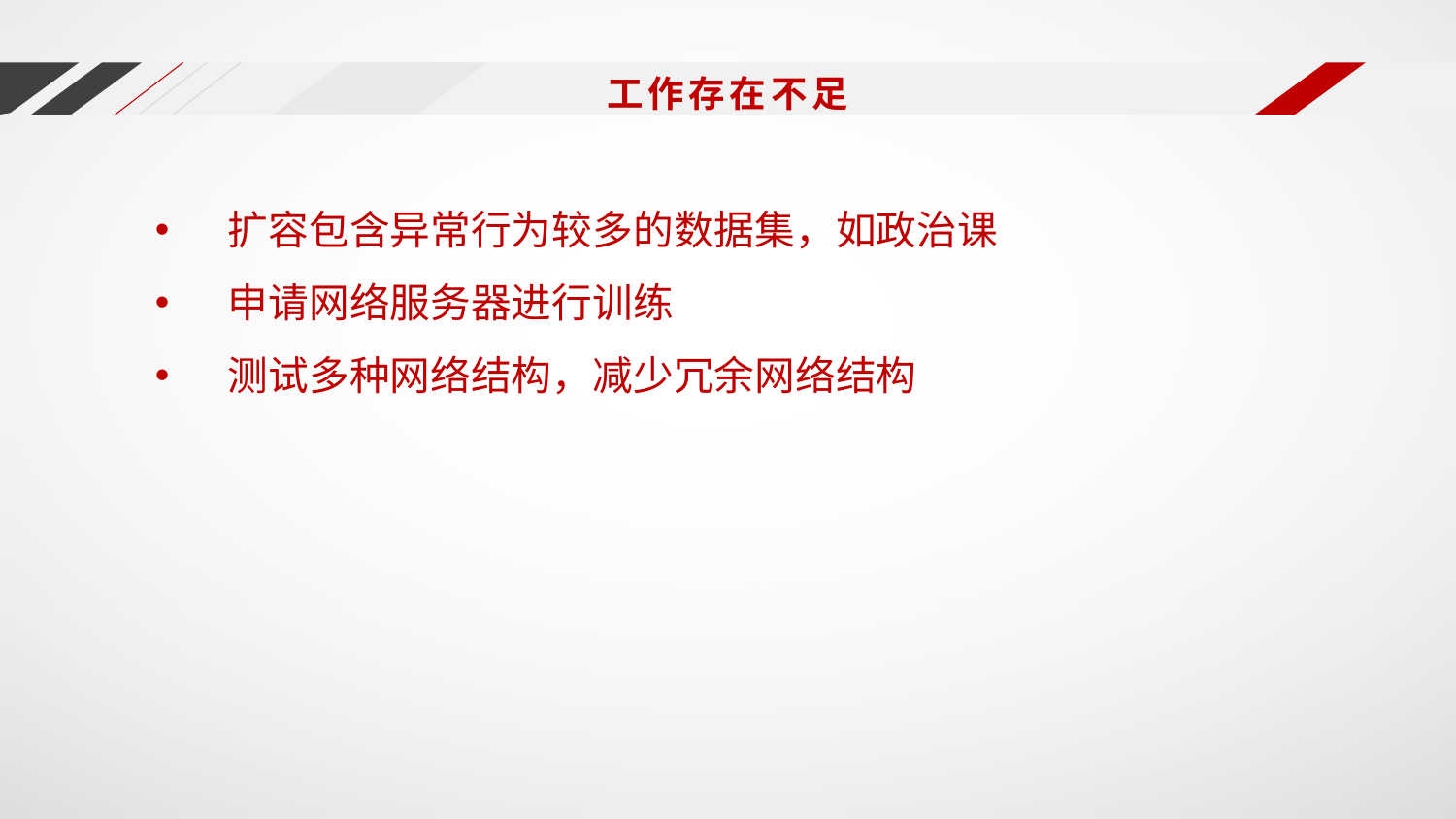

工作存在不足
扩容包含异常行为较多的数据集，如政治课
申请网络服务器进行训练
测试多种网络结构，减少冗余网络结构